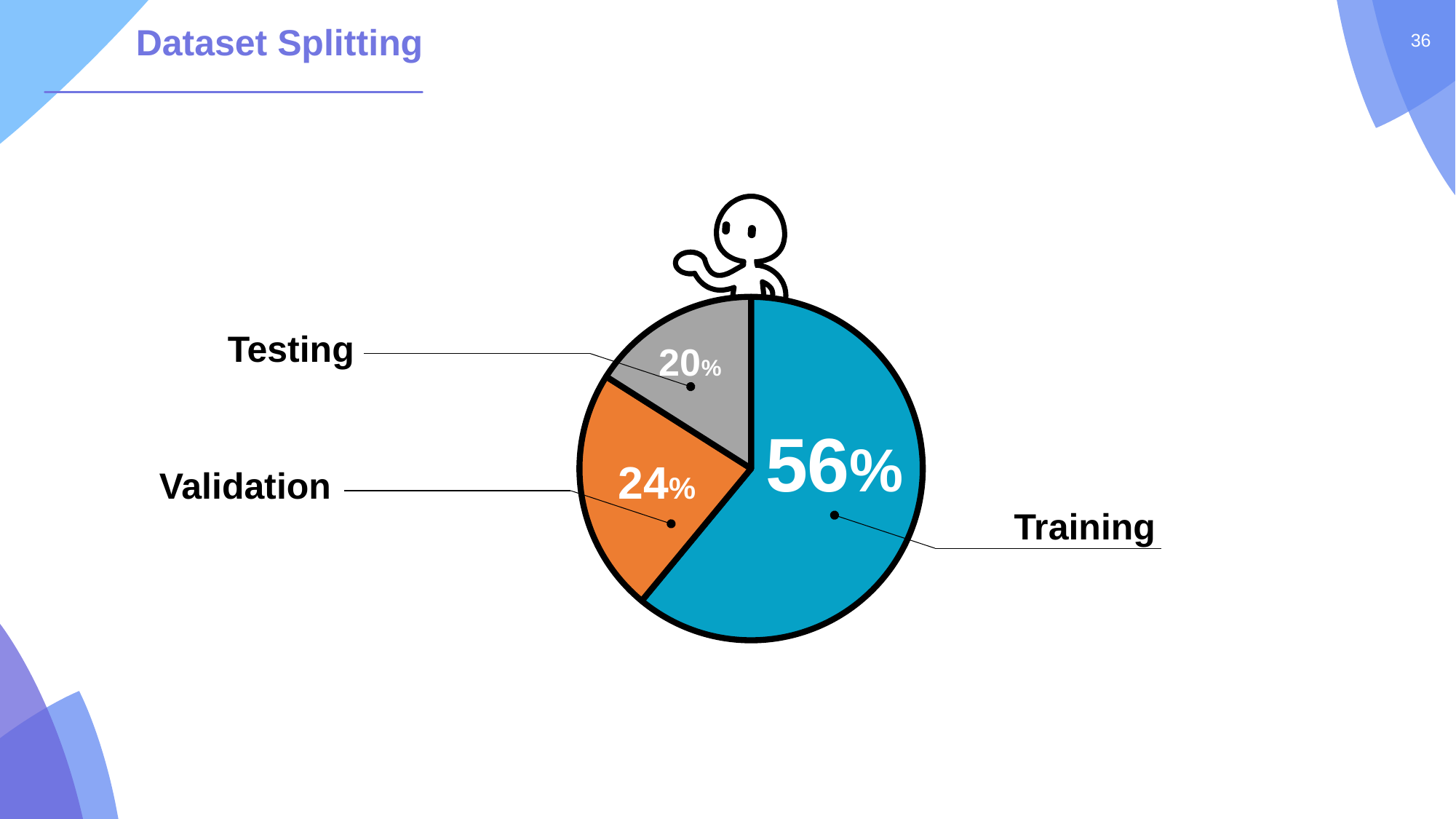

Dataset Splitting

### Chart

| Category | 판매 |
|---|---|
| 1분기 | 61.0 |
| 2분기 | 23.0 |
| 3분기 | 16.0 |
| 4분기 | None |
Testing
20%
56%
24%
Validation
Training